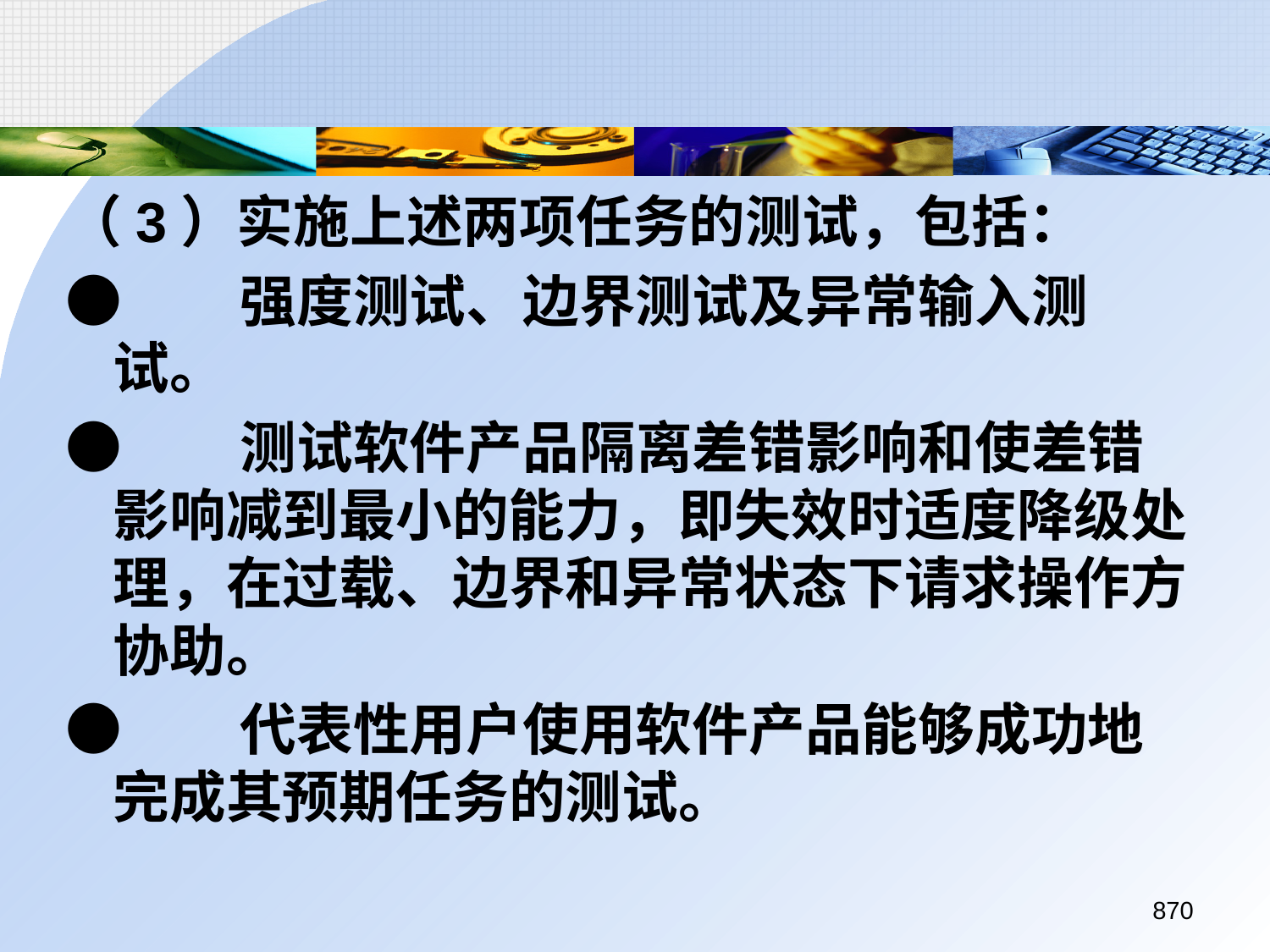

（3）实施上述两项任务的测试，包括：
●	强度测试、边界测试及异常输入测试。
●	测试软件产品隔离差错影响和使差错影响减到最小的能力，即失效时适度降级处理，在过载、边界和异常状态下请求操作方协助。
●	代表性用户使用软件产品能够成功地完成其预期任务的测试。

870